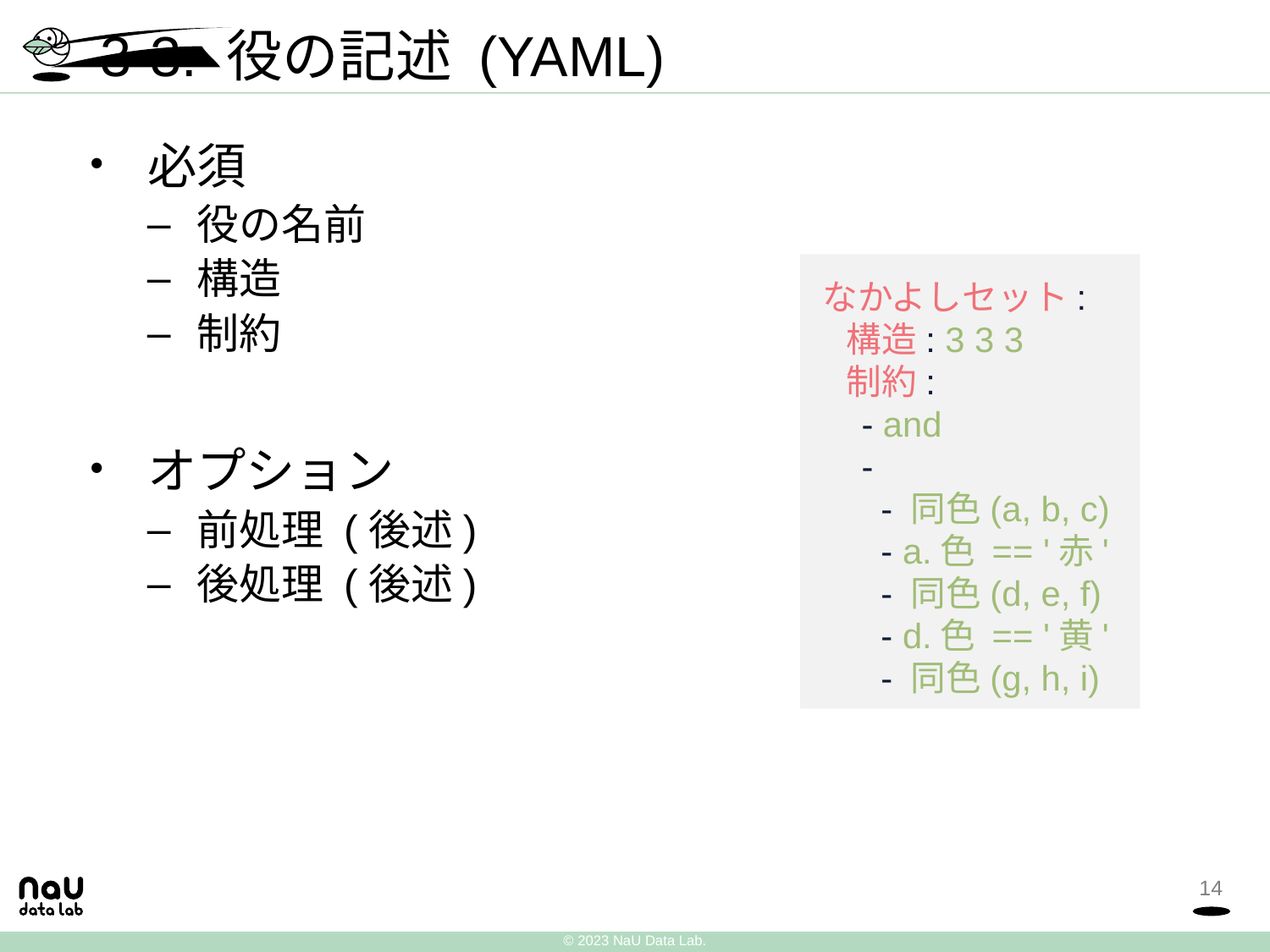

# 3-3. 役の記述 (YAML)
必須
役の名前
構造
制約

オプション
前処理 (後述)
後処理 (後述)

なかよしセット:
  構造: 3 3 3
  制約:
    - and
    -
      - 同色(a, b, c)
      - a.色 == '赤'
      - 同色(d, e, f)
      - d.色 == '黄'
      - 同色(g, h, i)